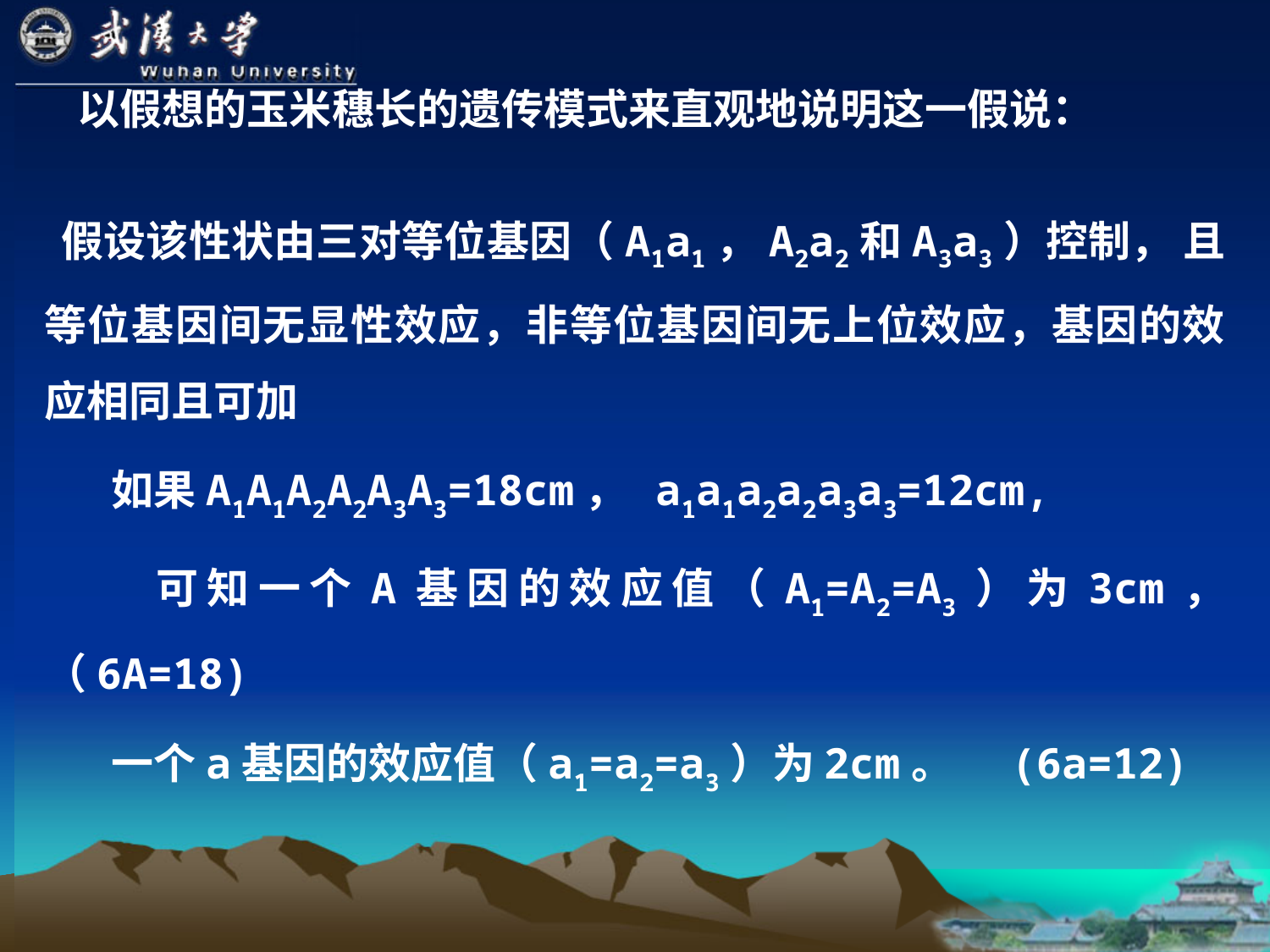

以假想的玉米穗长的遗传模式来直观地说明这一假说：
 假设该性状由三对等位基因（A1a1，A2a2和A3a3）控制， 且等位基因间无显性效应，非等位基因间无上位效应，基因的效应相同且可加
      如果A1A1A2A2A3A3=18cm，  a1a1a2a2a3a3=12cm,
     可知一个A基因的效应值（A1=A2=A3）为3cm，（6A=18)
      一个a基因的效应值（a1=a2=a3）为2cm。     (6a=12)